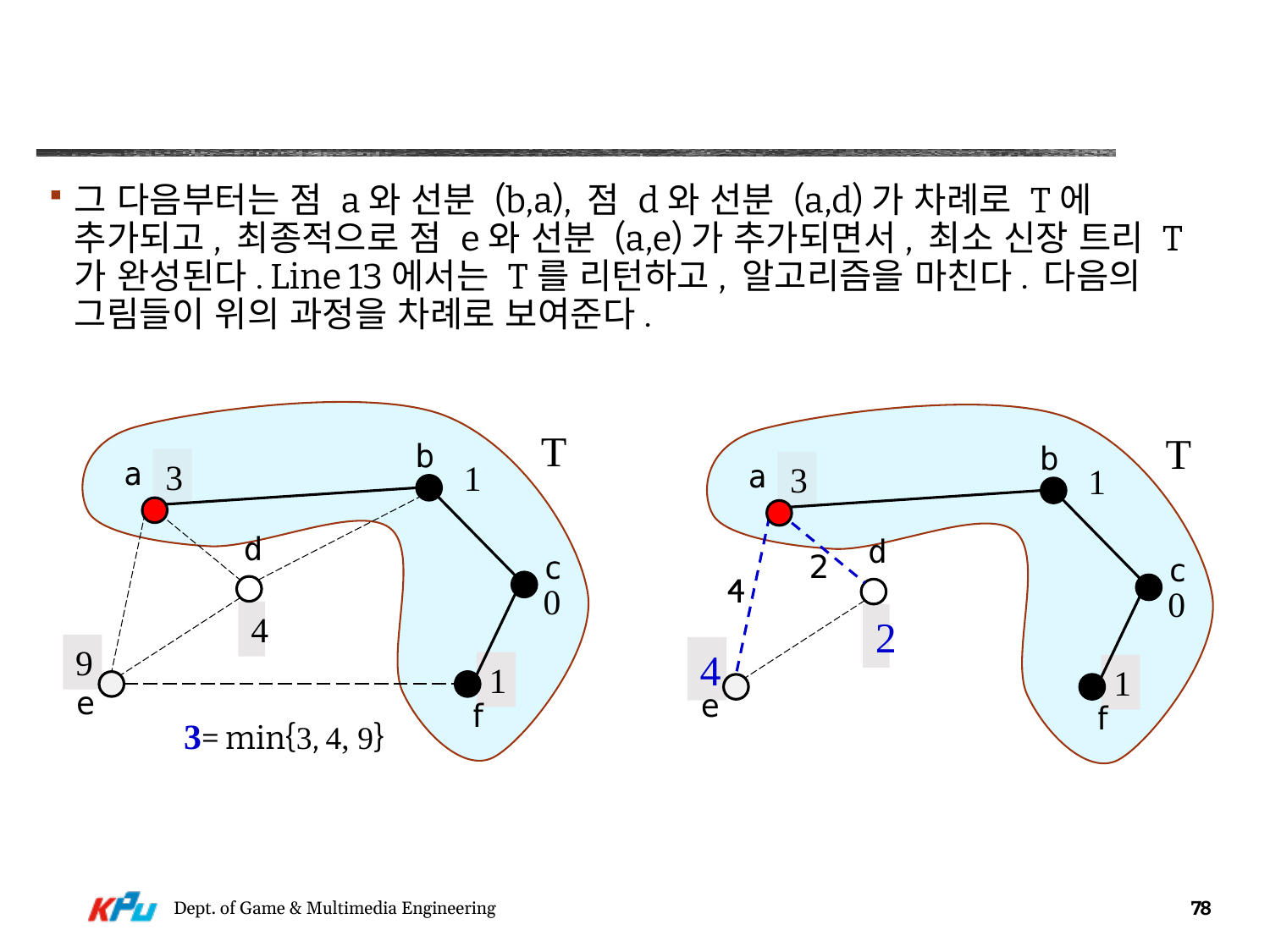

#
그 다음부터는 점 a와 선분 (b,a), 점 d와 선분 (a,d)가 차례로 T에 추가되고, 최종적으로 점 e와 선분 (a,e)가 추가되면서, 최소 신장 트리 T가 완성된다. Line 13에서는 T를 리턴하고, 알고리즘을 마친다. 다음의 그림들이 위의 과정을 차례로 보여준다.

T
T
b
a

d
c

e
f
b
a

d
c

e
f
3
1
3
1

2
4
0
0
4
2
9
4
1
1
3= min{3, 4, 9}
Dept. of Game & Multimedia Engineering
78